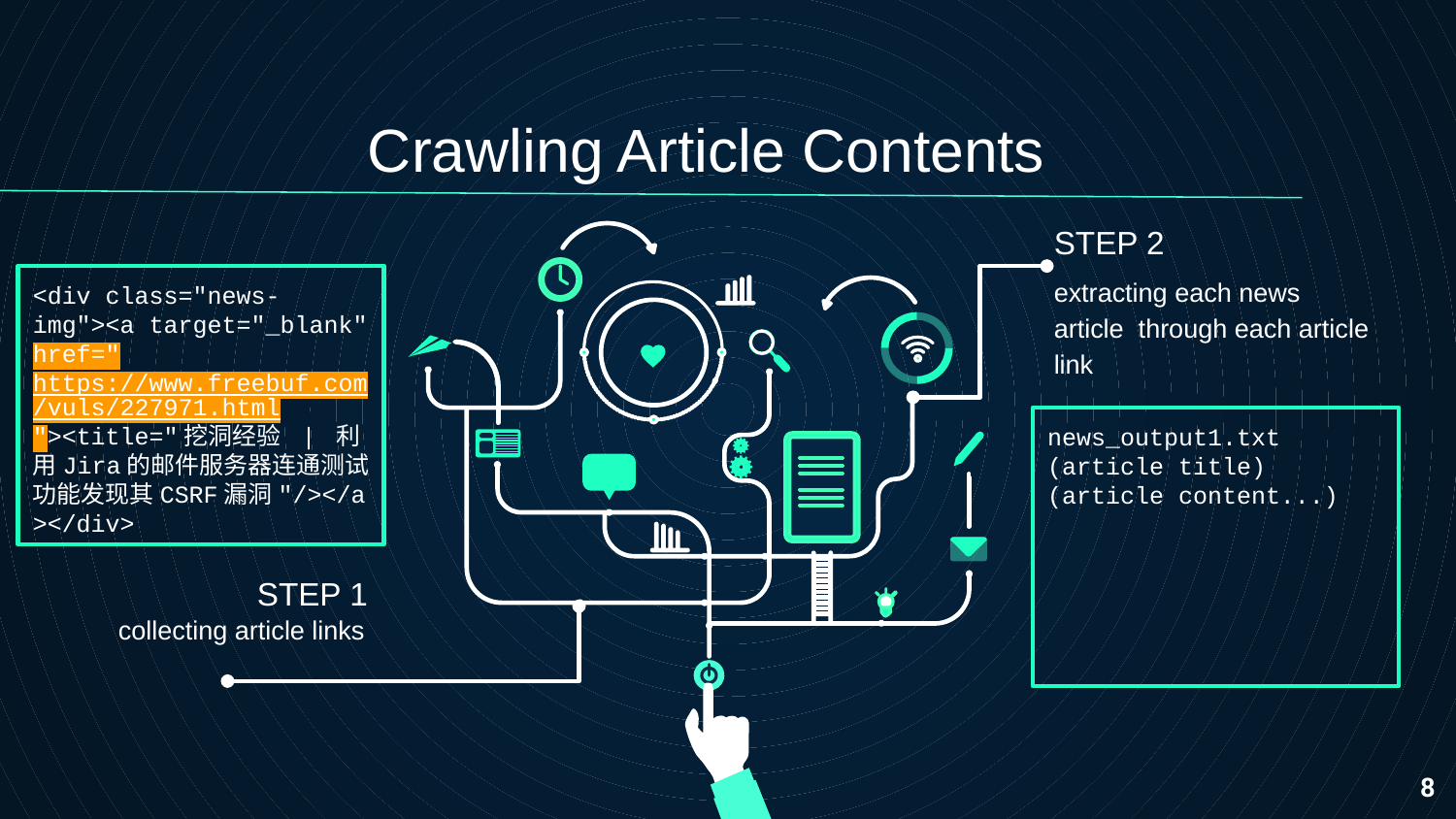

Crawling Article Contents

STEP 2

extracting each news article  through each article link

<div class="news-img"><a target="_blank" href="https://www.freebuf.com/vuls/227971.html"><title="挖洞经验 | 利用Jira的邮件服务器连通测试功能发现其CSRF漏洞"/></a></div>

news_output1.txt
(article title)
(article content...)

STEP 1
collecting article links

8